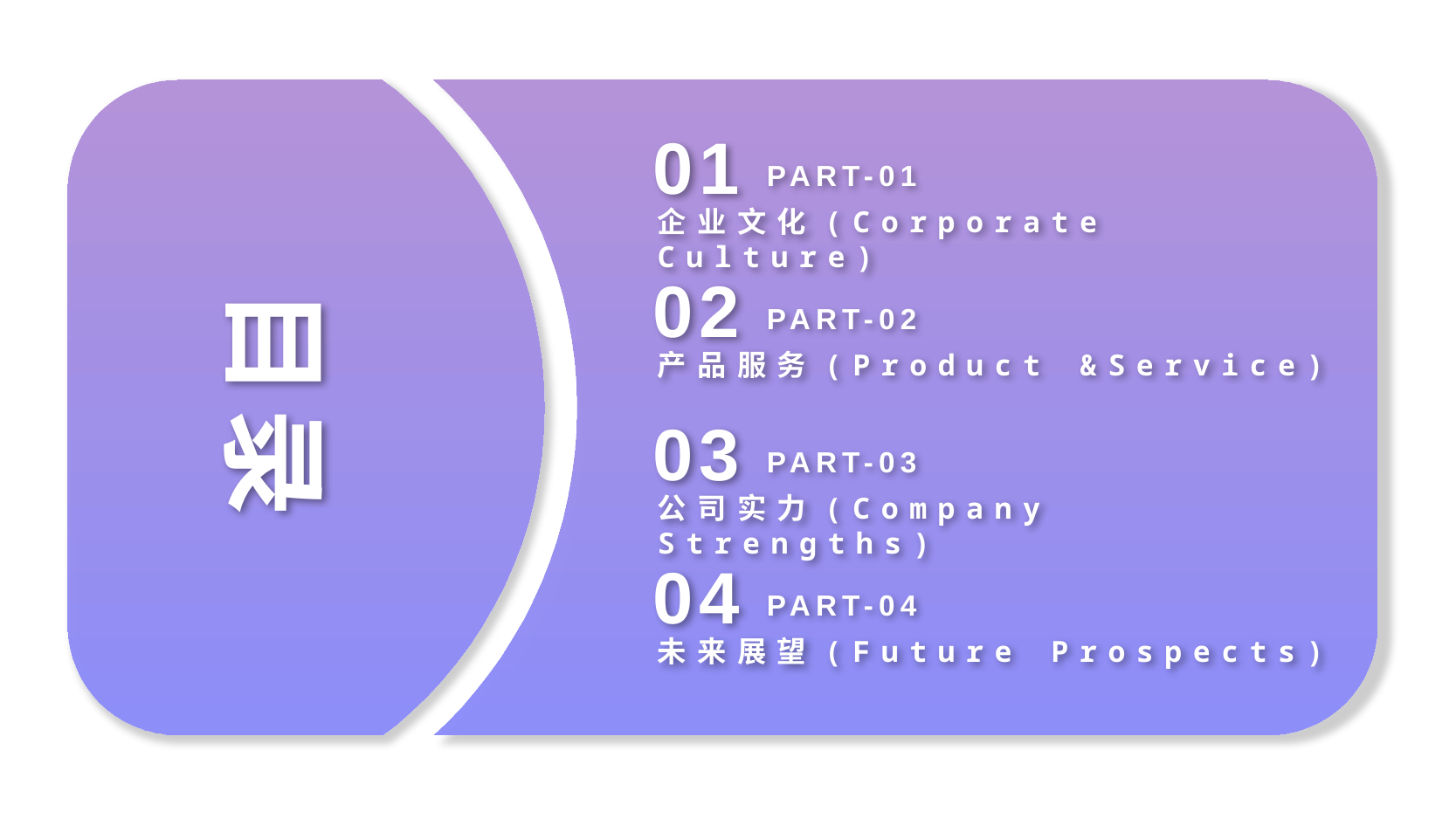

01
PART-01
企业文化(Corporate Culture)
02
PART-02
产品服务(Product &Service)
目录
03
PART-03
公司实力(Company Strengths)
04
PART-04
未来展望(Future Prospects)